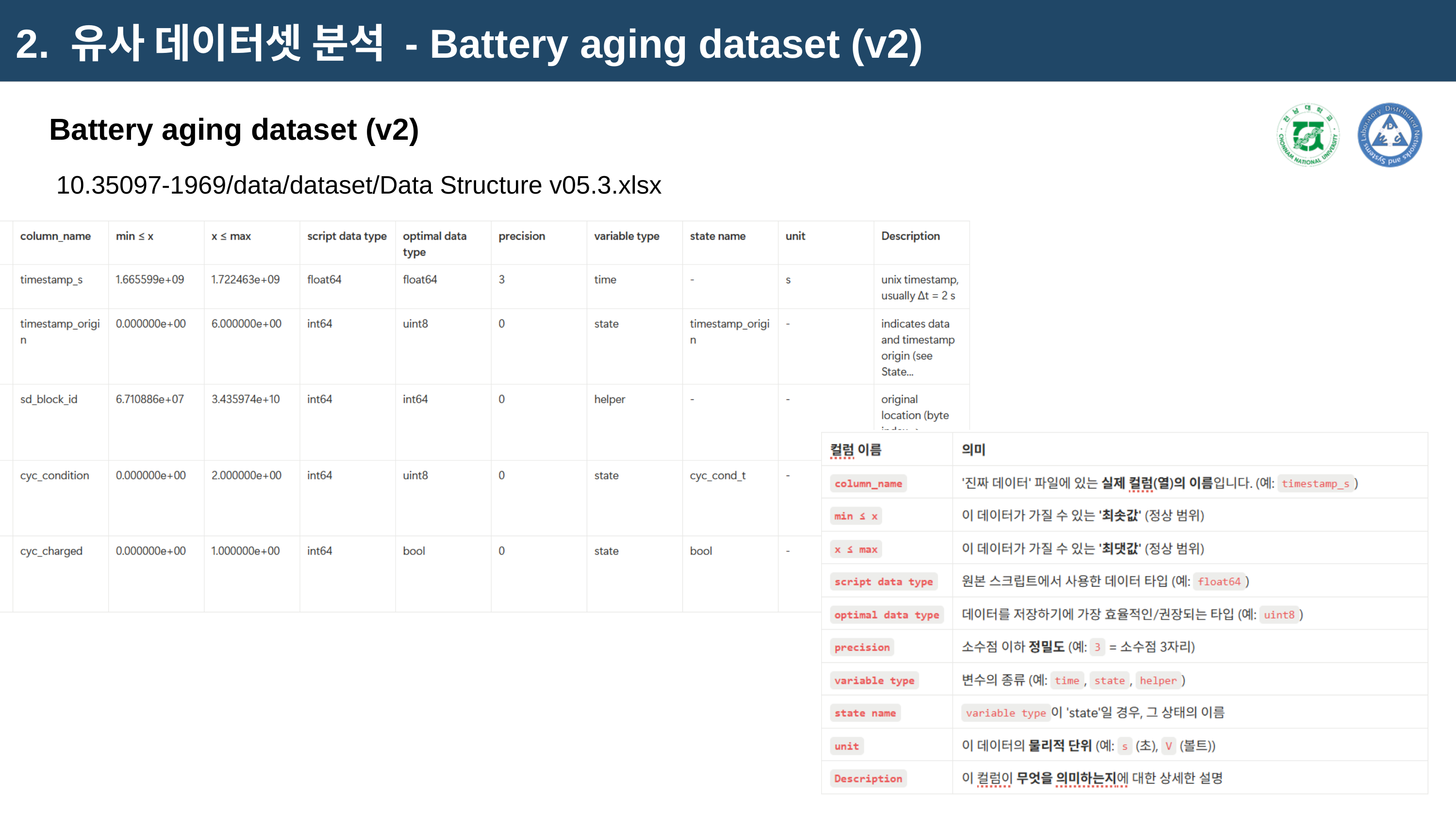

2. 유사 데이터셋 분석 - Battery aging dataset (v2)
Battery aging dataset (v2)
10.35097-1969/data/dataset/Data Structure v05.3.xlsx